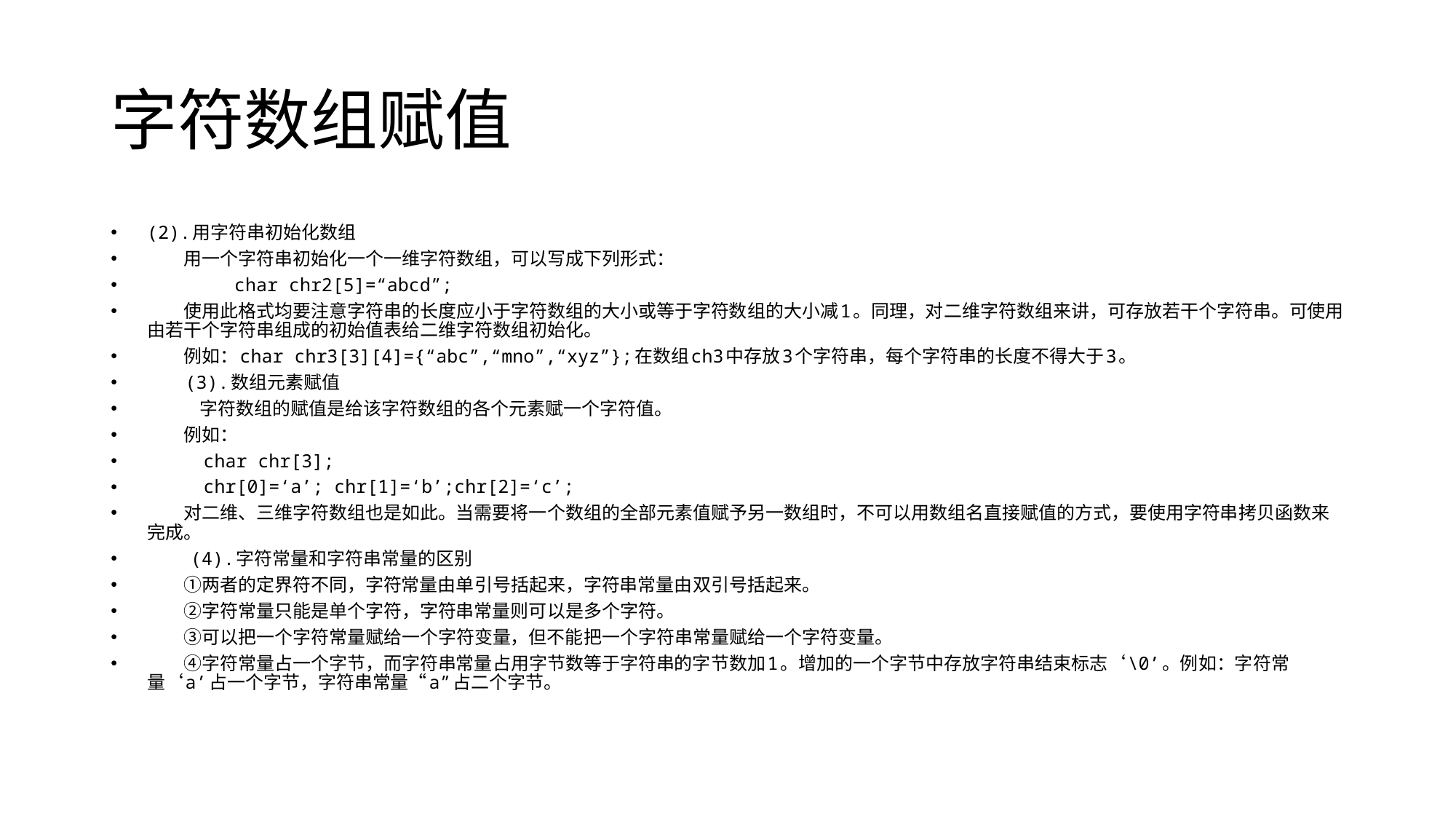

# 字符数组赋值
(2).用字符串初始化数组
　　用一个字符串初始化一个一维字符数组，可以写成下列形式：
        char chr2[5]=“abcd”;
　　使用此格式均要注意字符串的长度应小于字符数组的大小或等于字符数组的大小减1。同理，对二维字符数组来讲，可存放若干个字符串。可使用由若干个字符串组成的初始值表给二维字符数组初始化。
　　例如：char chr3[3][4]={“abc”,“mno”,“xyz”};在数组ch3中存放3个字符串，每个字符串的长度不得大于3。
　　(3).数组元素赋值
　　    字符数组的赋值是给该字符数组的各个元素赋一个字符值。
　　例如：
　　　char chr[3];
　　　chr[0]=‘a’; chr[1]=‘b’;chr[2]=‘c’;
　　对二维、三维字符数组也是如此。当需要将一个数组的全部元素值赋予另一数组时，不可以用数组名直接赋值的方式，要使用字符串拷贝函数来完成。
    (4).字符常量和字符串常量的区别
　　①两者的定界符不同，字符常量由单引号括起来，字符串常量由双引号括起来。
　　②字符常量只能是单个字符，字符串常量则可以是多个字符。
　　③可以把一个字符常量赋给一个字符变量，但不能把一个字符串常量赋给一个字符变量。
　　④字符常量占一个字节，而字符串常量占用字节数等于字符串的字节数加1。增加的一个字节中存放字符串结束标志‘\0’。例如：字符常量‘a’占一个字节，字符串常量“a”占二个字节。